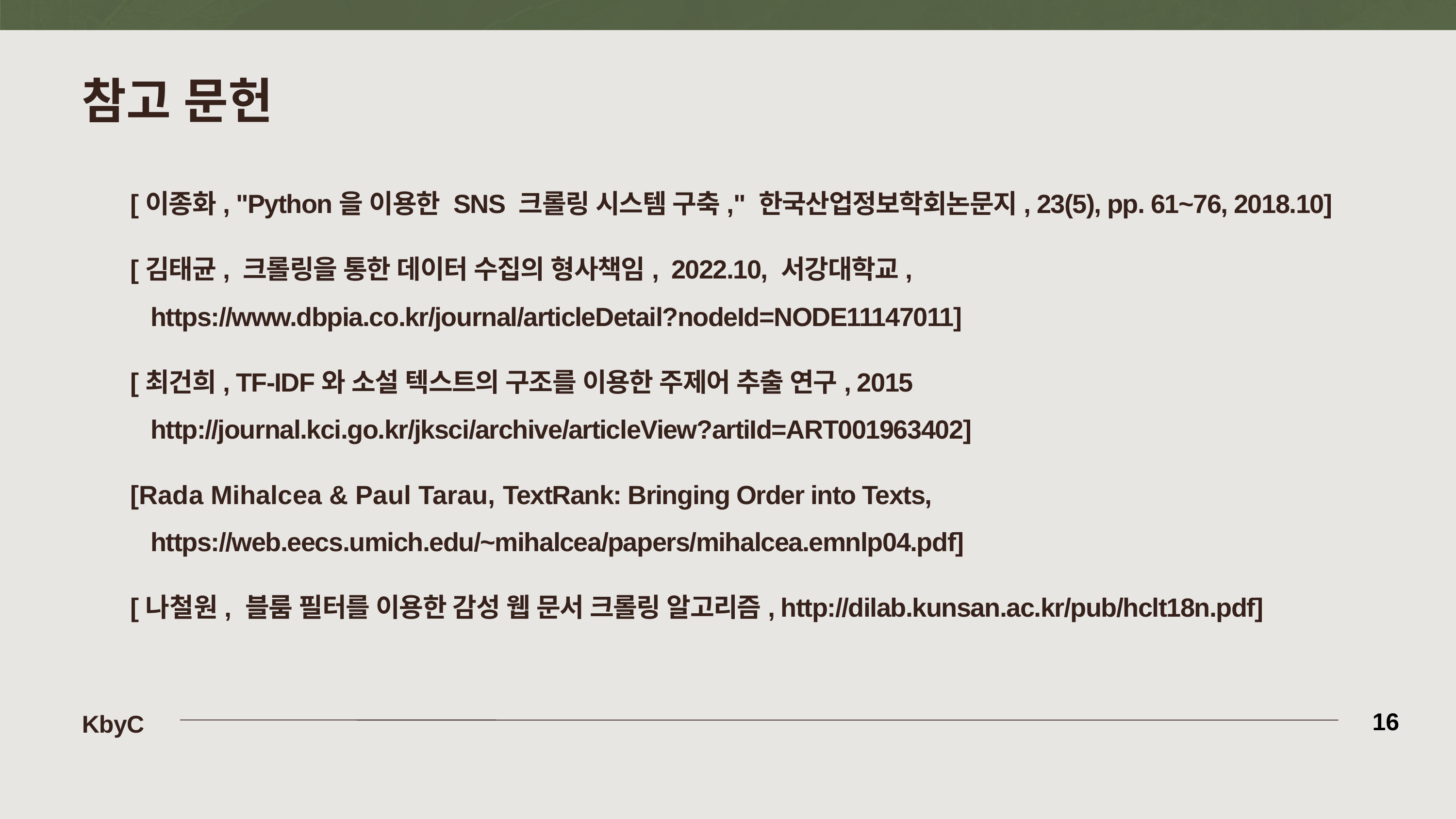

참고 문헌
[이종화, "Python을 이용한 SNS 크롤링 시스템 구축," 한국산업정보학회논문지, 23(5), pp. 61~76, 2018.10]

[김태균, 크롤링을 통한 데이터 수집의 형사책임,  2022.10, 서강대학교, https://www.dbpia.co.kr/journal/articleDetail?nodeId=NODE11147011]

[최건희, TF-IDF와 소설 텍스트의 구조를 이용한 주제어 추출 연구, 2015 http://journal.kci.go.kr/jksci/archive/articleView?artiId=ART001963402]

[Rada Mihalcea & Paul Tarau, TextRank: Bringing Order into Texts,
https://web.eecs.umich.edu/~mihalcea/papers/mihalcea.emnlp04.pdf]

[나철원, 블룸 필터를 이용한 감성 웹 문서 크롤링 알고리즘, http://dilab.kunsan.ac.kr/pub/hclt18n.pdf]
KbyC
16